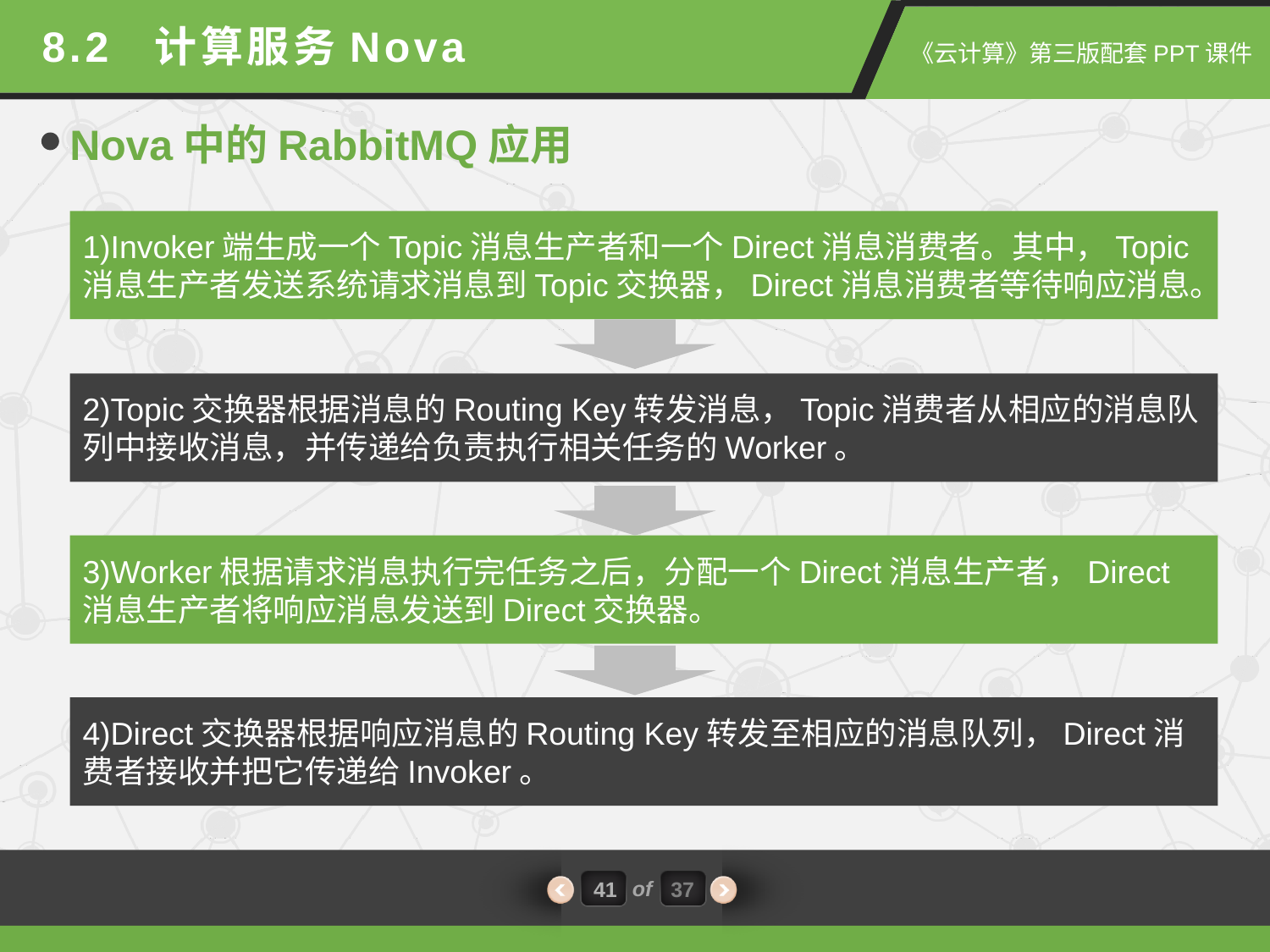

8.2  计算服务Nova
Nova中的RabbitMQ应用

1)Invoker端生成一个Topic消息生产者和一个Direct消息消费者。其中，Topic消息生产者发送系统请求消息到Topic交换器，Direct消息消费者等待响应消息。

2)Topic交换器根据消息的Routing Key转发消息，Topic消费者从相应的消息队列中接收消息，并传递给负责执行相关任务的Worker。

3)Worker根据请求消息执行完任务之后，分配一个Direct消息生产者，Direct消息生产者将响应消息发送到Direct交换器。

4)Direct交换器根据响应消息的Routing Key转发至相应的消息队列，Direct消费者接收并把它传递给Invoker。
41